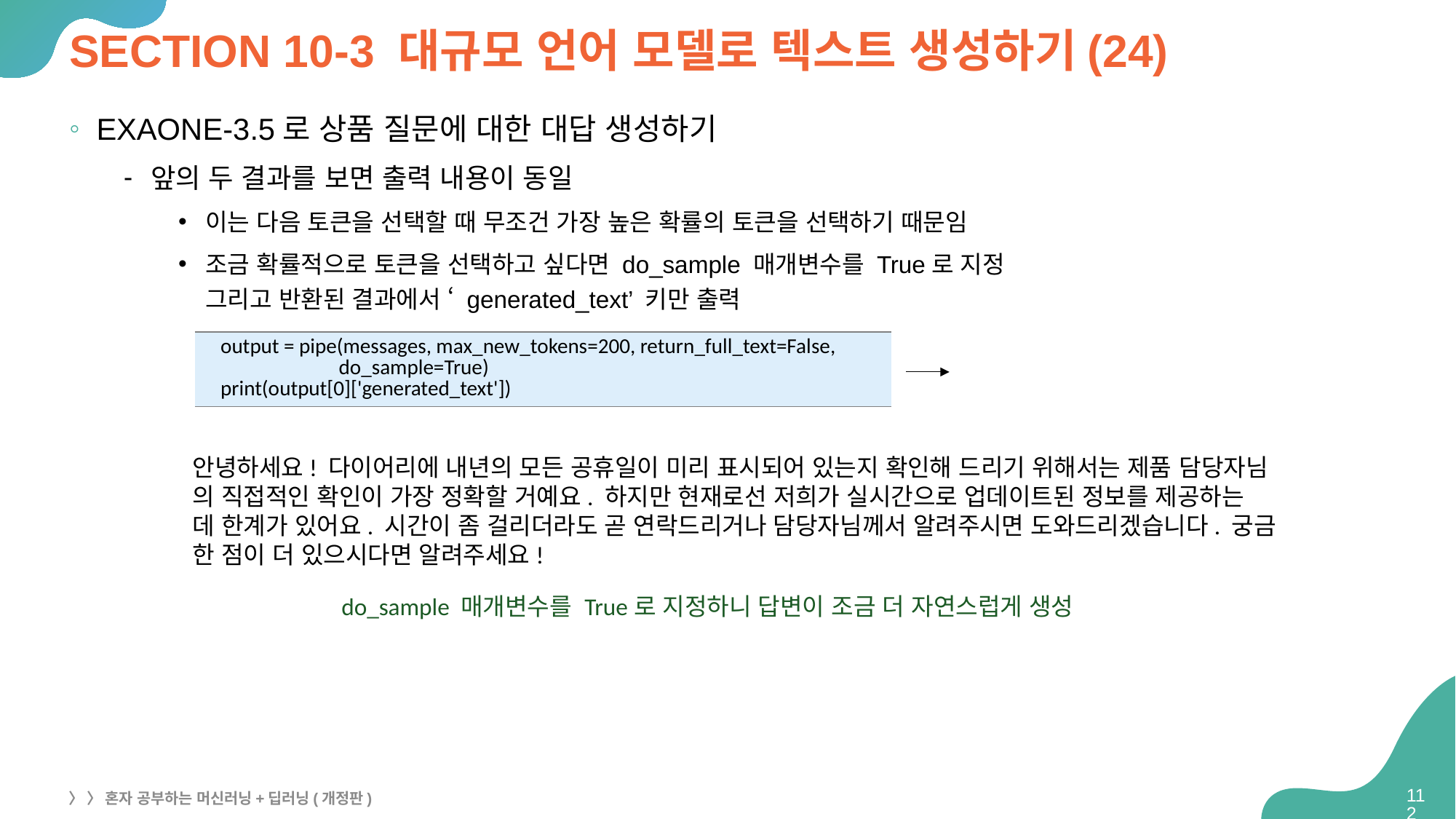

# SECTION 10-3 대규모 언어 모델로 텍스트 생성하기(24)
EXAONE-3.5로 상품 질문에 대한 대답 생성하기
앞의 두 결과를 보면 출력 내용이 동일
이는 다음 토큰을 선택할 때 무조건 가장 높은 확률의 토큰을 선택하기 때문임
조금 확률적으로 토큰을 선택하고 싶다면 do_sample 매개변수를 True로 지정
그리고 반환된 결과에서 ‘ generated_text’ 키만 출력
| output = pipe(messages, max\_new\_tokens=200, return\_full\_text=False, do\_sample=True) print(output[0]['generated\_text']) |
| --- |
안녕하세요! 다이어리에 내년의 모든 공휴일이 미리 표시되어 있는지 확인해 드리기 위해서는 제품 담당자님
의 직접적인 확인이 가장 정확할 거예요. 하지만 현재로선 저희가 실시간으로 업데이트된 정보를 제공하는
데 한계가 있어요. 시간이 좀 걸리더라도 곧 연락드리거나 담당자님께서 알려주시면 도와드리겠습니다. 궁금
한 점이 더 있으시다면 알려주세요!
do_sample 매개변수를 True로 지정하니 답변이 조금 더 자연스럽게 생성
112
〉 〉 혼자 공부하는 머신러닝+딥러닝(개정판)